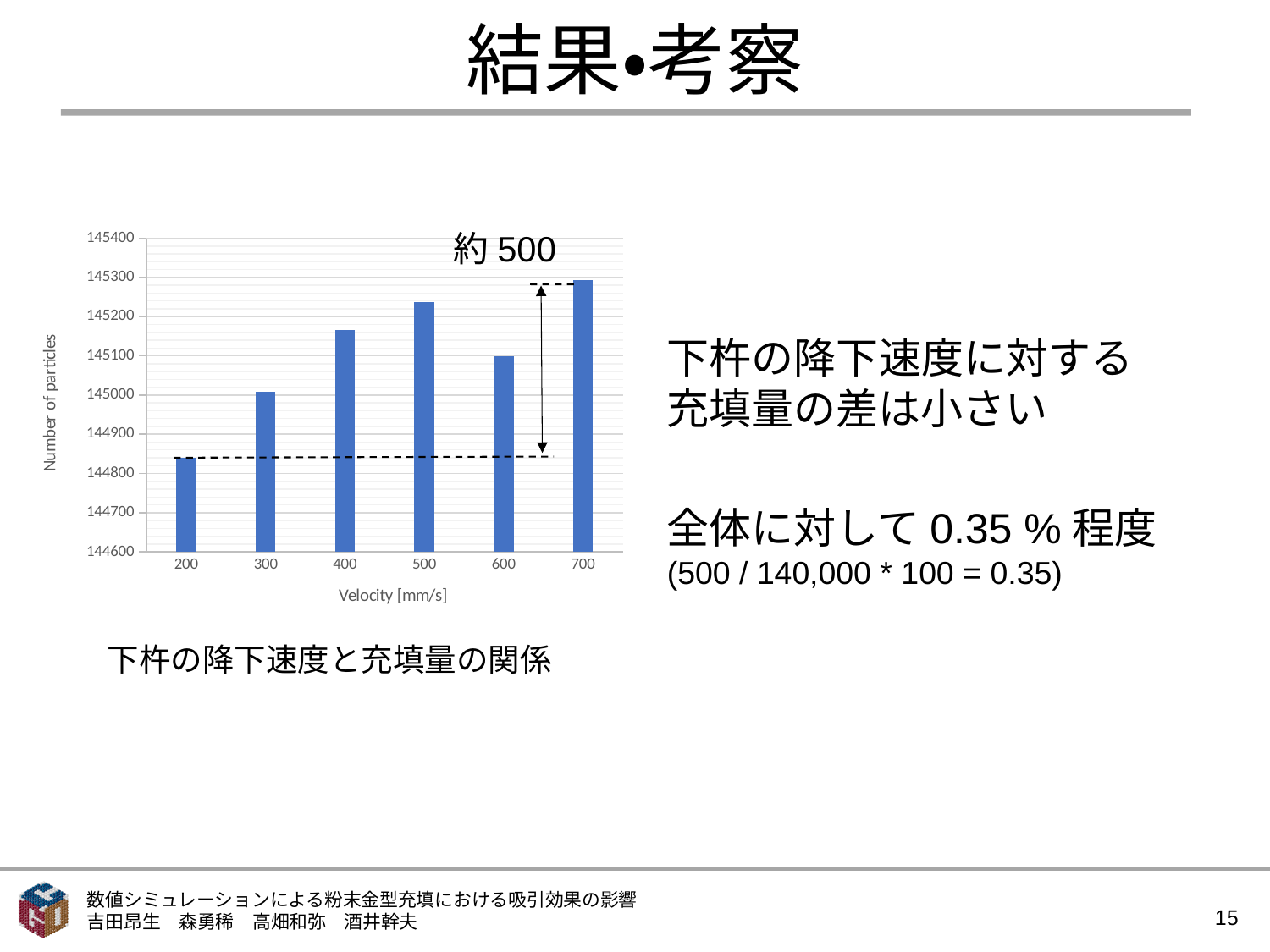

# 結果・考察
約500

### Chart

| Category |  |
|---|---|
| 200 | 144840.0 |
| 300 | 145008.0 |
| 400 | 145167.0 |
| 500 | 145237.0 |
| 600 | 145099.0 |
| 700 | 145293.0 |
下杵の降下速度に対する
充填量の差は小さい
全体に対して0.35 %程度
(500 / 140,000 * 100 = 0.35)
下杵の降下速度と充填量の関係